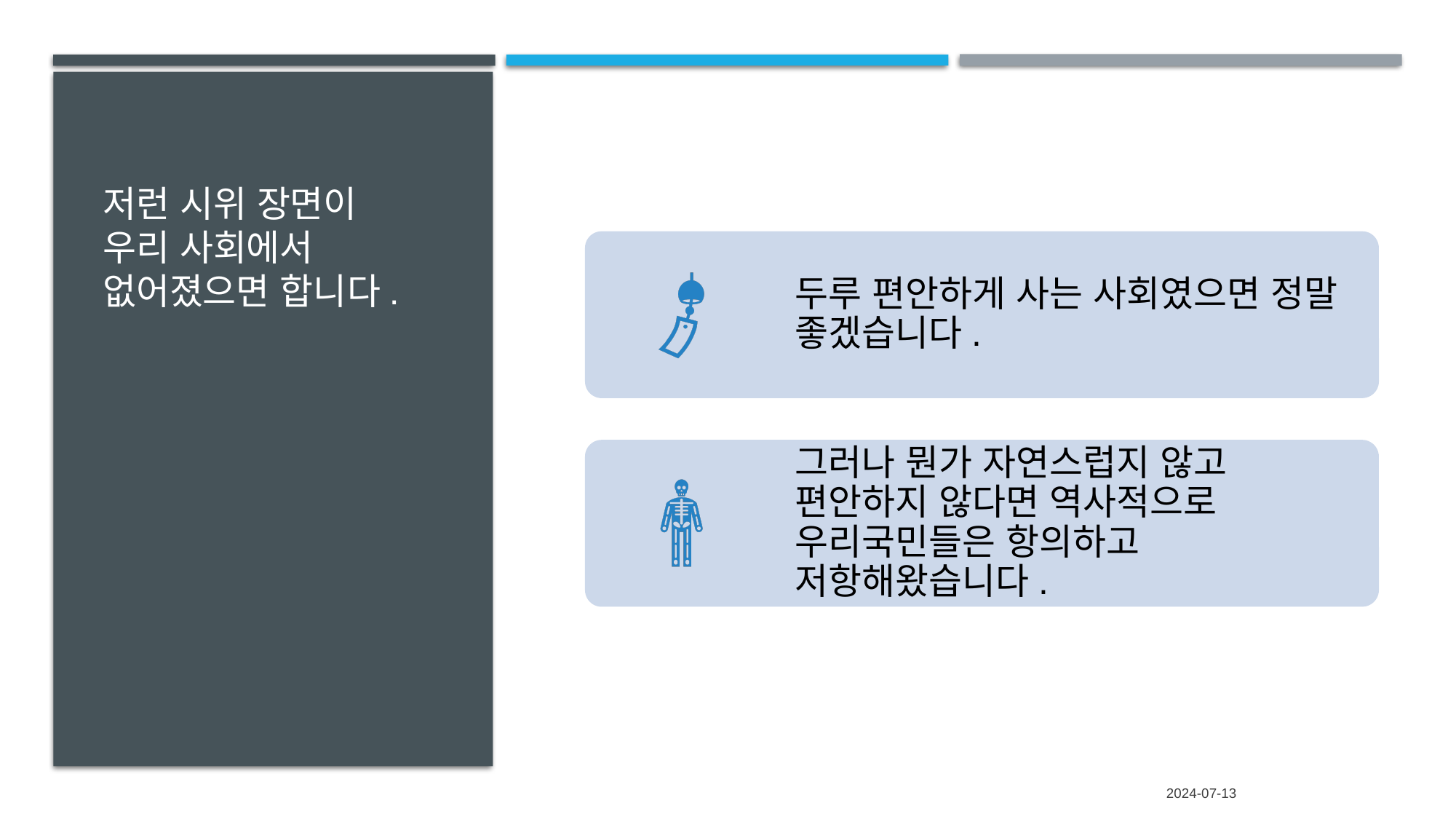

# 저런 시위 장면이 우리 사회에서 없어졌으면 합니다.
두루 편안하게 사는 사회였으면 정말 좋겠습니다.
그러나 뭔가 자연스럽지 않고 편안하지 않다면 역사적으로 우리국민들은 항의하고 저항해왔습니다.

2024-07-13